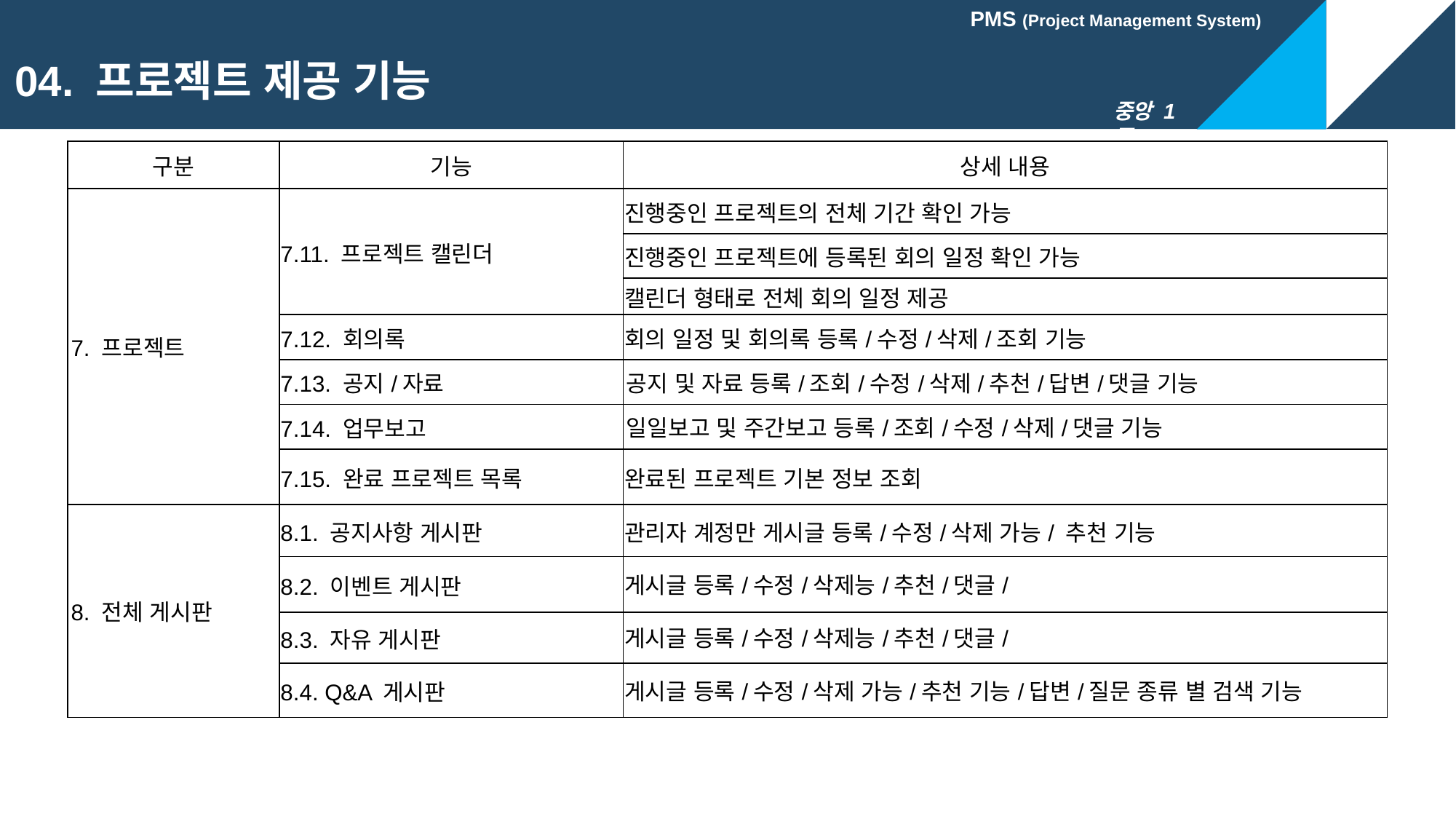

04. 프로젝트 제공 기능
| 구분 | 기능 | 상세 내용 |
| --- | --- | --- |
| 7. 프로젝트 | 7.11. 프로젝트 캘린더 | 진행중인 프로젝트의 전체 기간 확인 가능 |
|  |  | 진행중인 프로젝트에 등록된 회의 일정 확인 가능 |
|  |  | 캘린더 형태로 전체 회의 일정 제공 |
|  | 7.12. 회의록 | 회의 일정 및 회의록 등록/수정/삭제/조회 기능 |
|  | 7.13. 공지/자료 | 공지 및 자료 등록/조회/수정/삭제/추천/답변/댓글 기능 |
|  | 7.14. 업무보고 | 일일보고 및 주간보고 등록/조회/수정/삭제/댓글 기능 |
|  | 7.15. 완료 프로젝트 목록 | 완료된 프로젝트 기본 정보 조회 |
| 8. 전체 게시판 | 8.1. 공지사항 게시판 | 관리자 계정만 게시글 등록/수정/삭제 가능/ 추천 기능 |
|  | 8.2. 이벤트 게시판 | 게시글 등록/수정/삭제능/추천/댓글/ |
|  | 8.3. 자유 게시판 | 게시글 등록/수정/삭제능/추천/댓글/ |
|  | 8.4. Q&A 게시판 | 게시글 등록/수정/삭제 가능/추천 기능/답변/질문 종류 별 검색 기능 |